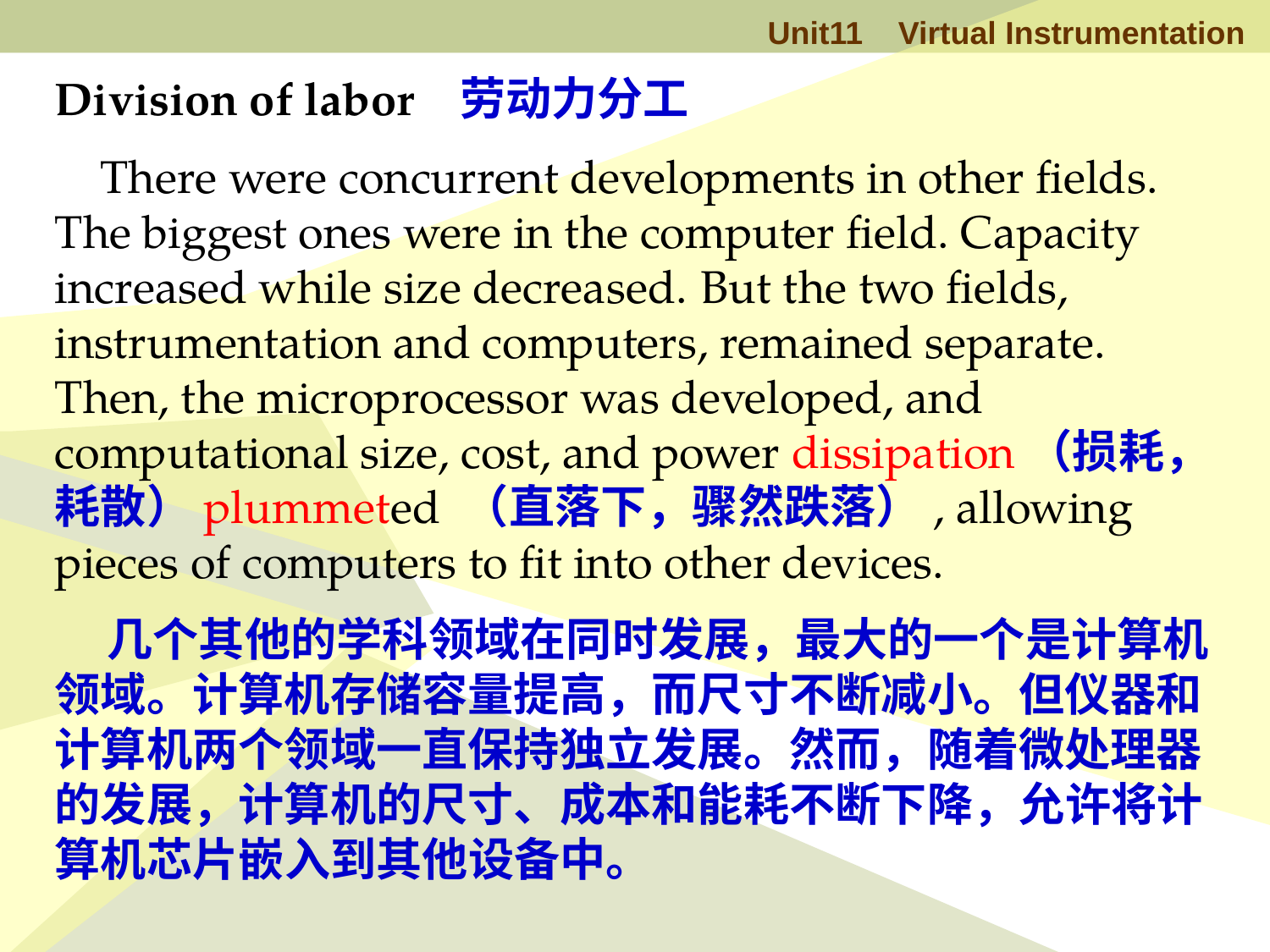

Division of labor   劳动力分工
    There were concurrent developments in other fields. The biggest ones were in the computer field. Capacity increased while size decreased. But the two fields, instrumentation and computers, remained separate. Then, the microprocessor was developed, and computational size, cost, and power dissipation（损耗，耗散）plummeted （直落下，骤然跌落）, allowing pieces of computers to fit into other devices.
    几个其他的学科领域在同时发展，最大的一个是计算机领域。计算机存储容量提高，而尺寸不断减小。但仪器和计算机两个领域一直保持独立发展。然而，随着微处理器的发展，计算机的尺寸、成本和能耗不断下降，允许将计算机芯片嵌入到其他设备中。